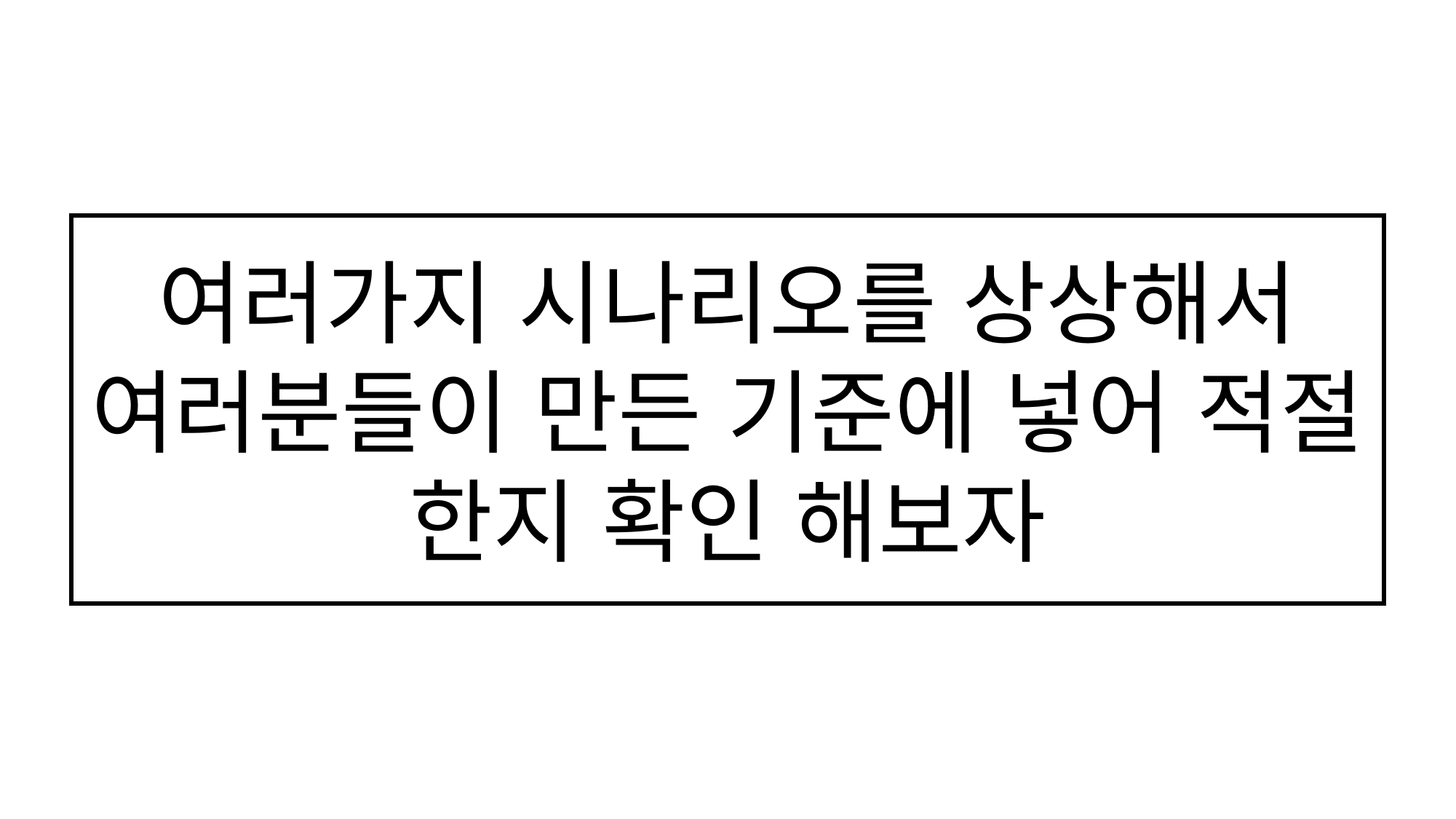

여러가지 시나리오를 상상해서 여러분들이 만든 기준에 넣어 적절 한지 확인 해보자